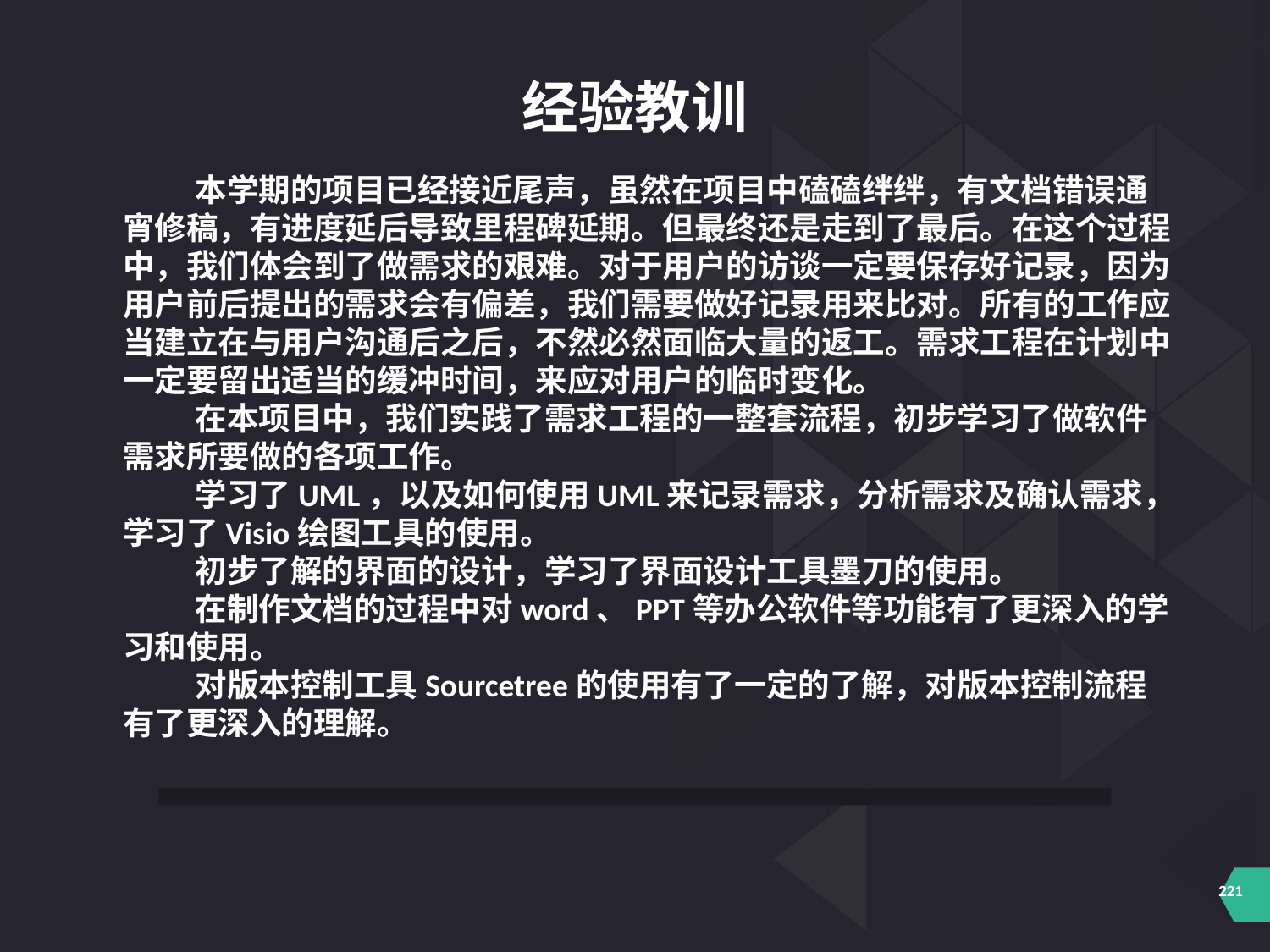

经验教训
         本学期的项目已经接近尾声，虽然在项目中磕磕绊绊，有文档错误通宵修稿，有进度延后导致里程碑延期。但最终还是走到了最后。在这个过程中，我们体会到了做需求的艰难。对于用户的访谈一定要保存好记录，因为用户前后提出的需求会有偏差，我们需要做好记录用来比对。所有的工作应当建立在与用户沟通后之后，不然必然面临大量的返工。需求工程在计划中一定要留出适当的缓冲时间，来应对用户的临时变化。
         在本项目中，我们实践了需求工程的一整套流程，初步学习了做软件需求所要做的各项工作。
         学习了UML，以及如何使用UML来记录需求，分析需求及确认需求，学习了Visio绘图工具的使用。
         初步了解的界面的设计，学习了界面设计工具墨刀的使用。
         在制作文档的过程中对word、PPT等办公软件等功能有了更深入的学习和使用。
         对版本控制工具Sourcetree的使用有了一定的了解，对版本控制流程有了更深入的理解。